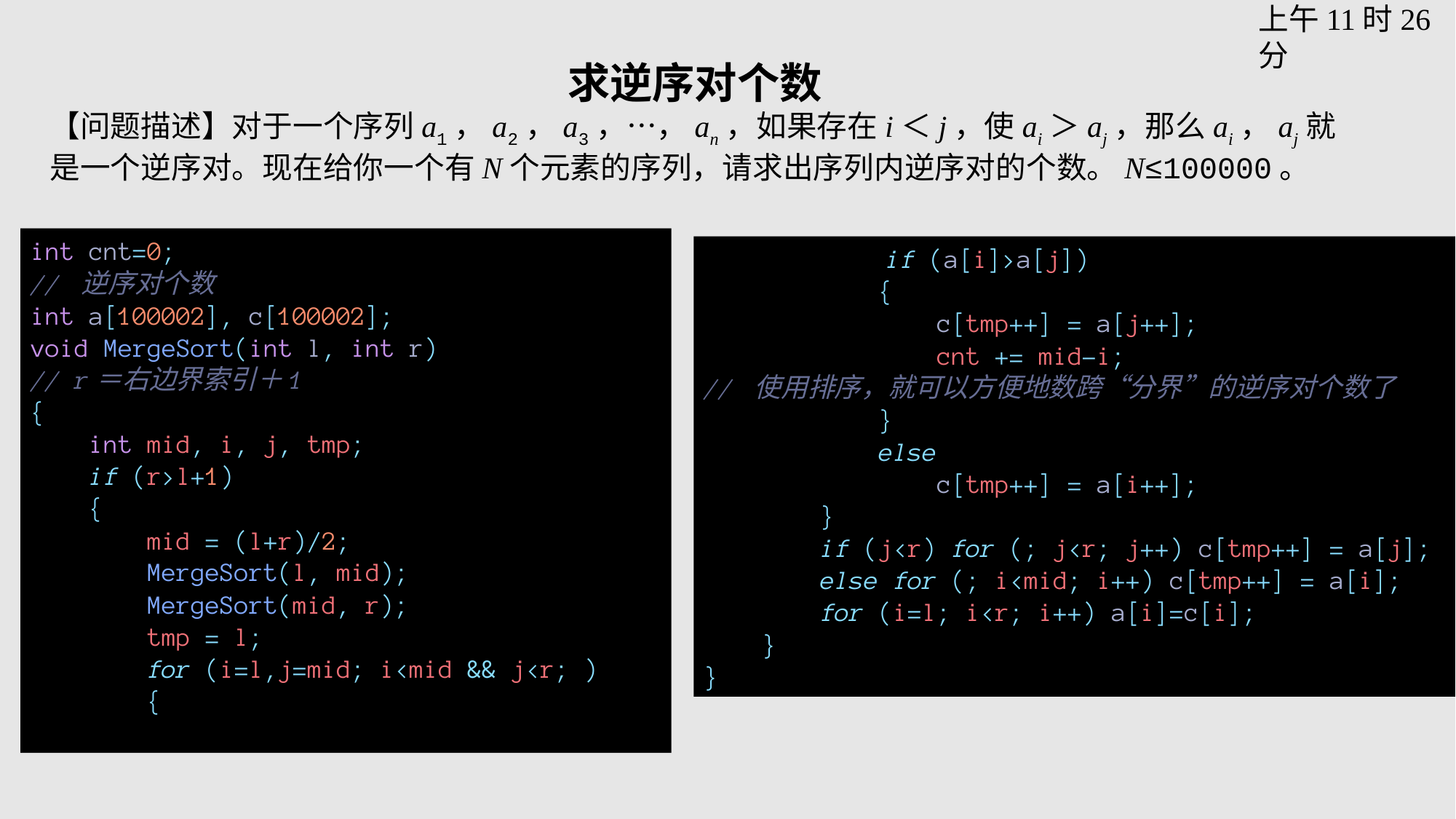

求逆序对个数
【问题描述】对于一个序列a1，a2，a3，…，an，如果存在i＜j，使ai＞aj，那么ai，aj就是一个逆序对。现在给你一个有N个元素的序列，请求出序列内逆序对的个数。N≤100000。
int cnt=0;
// 逆序对个数
int a[100002], c[100002];
void MergeSort(int l, int r)
// r＝右边界索引＋1
{
    int mid, i, j, tmp;
    if (r>l+1)
    {
        mid = (l+r)/2;
        MergeSort(l, mid);
        MergeSort(mid, r);
        tmp = l;
        for (i=l,j=mid; i<mid && j<r; )
        {

	     if (a[i]>a[j])
            {
                c[tmp++] = a[j++];
                cnt += mid-i;
// 使用排序，就可以方便地数跨“分界”的逆序对个数了
            }
            else
                c[tmp++] = a[i++];
        }
        if (j<r) for (; j<r; j++) c[tmp++] = a[j];
        else for (; i<mid; i++) c[tmp++] = a[i];
        for (i=l; i<r; i++) a[i]=c[i];
    }
}